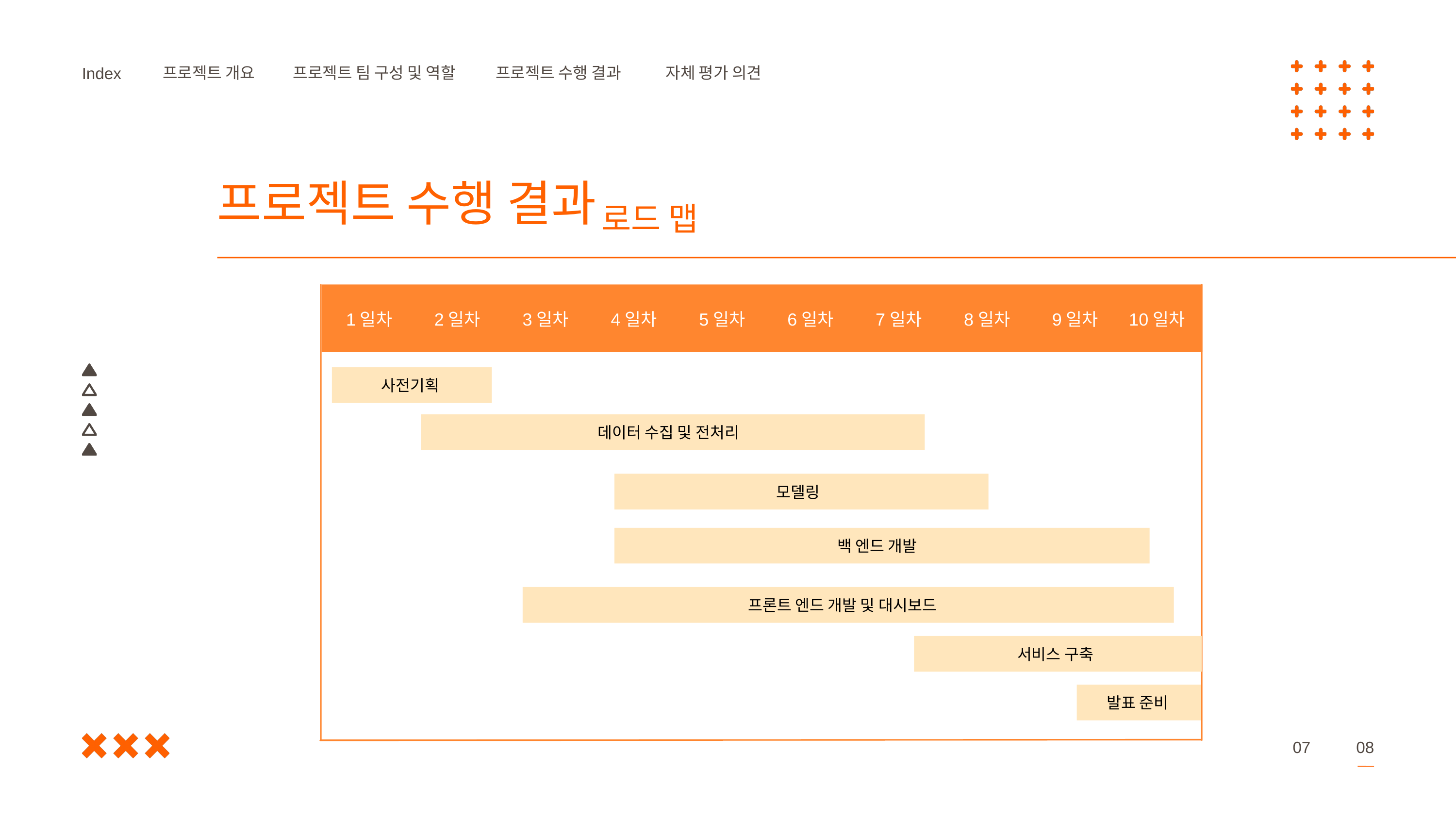

프로젝트 개요
프로젝트 팀 구성 및 역할
프로젝트 수행 결과
자체 평가 의견
Index

프로젝트 수행 결과
로드 맵

1일차
3일차
2일차
4일차
5일차
6일차
7일차
8일차
9일차
10일차

사전기획

데이터 수집 및 전처리

모델링

백 엔드 개발

프론트 엔드 개발 및 대시보드

서비스 구축

발표 준비

07
08